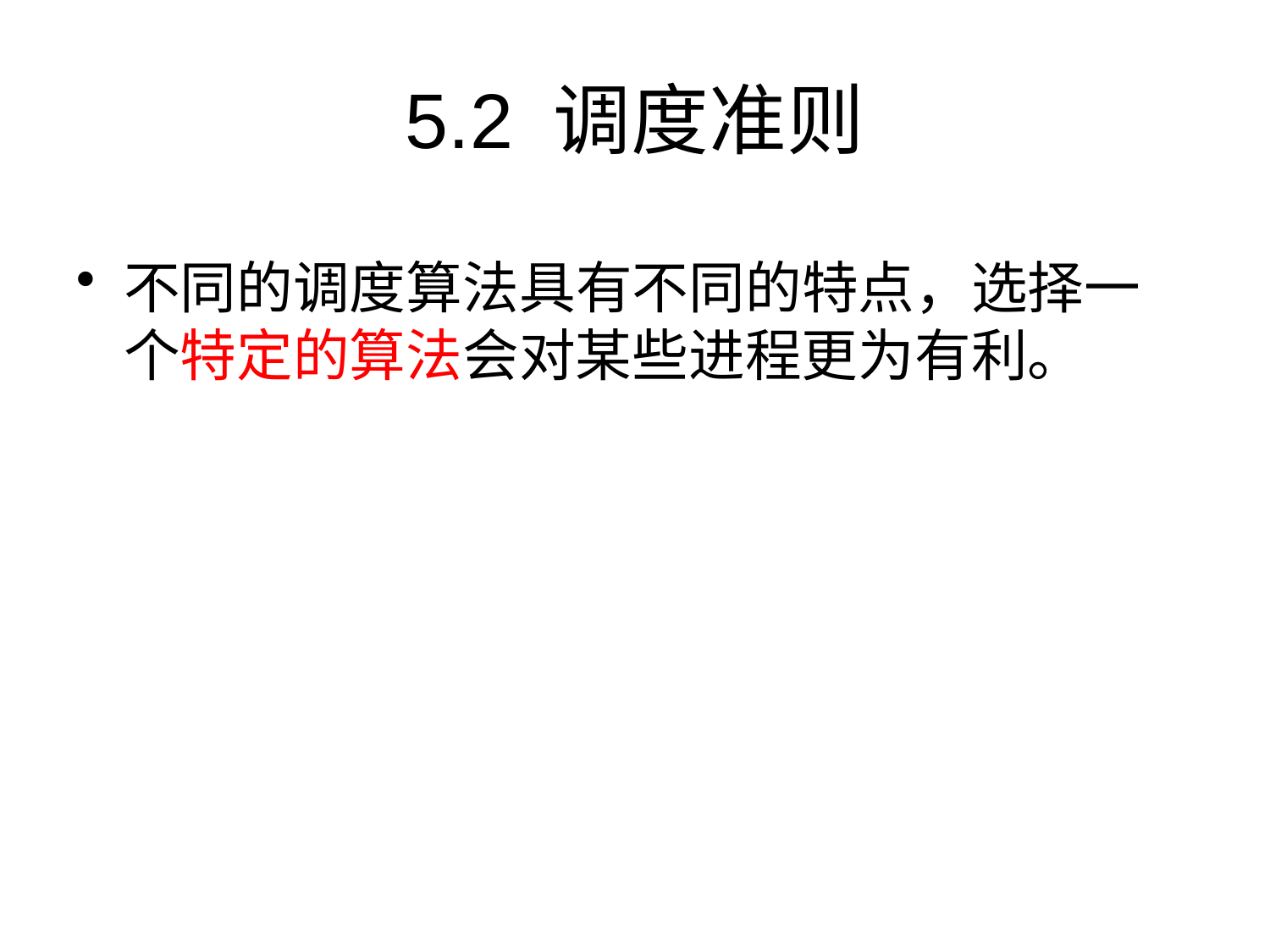

# 5.2 调度准则

不同的调度算法具有不同的特点，选择一个特定的算法会对某些进程更为有利。